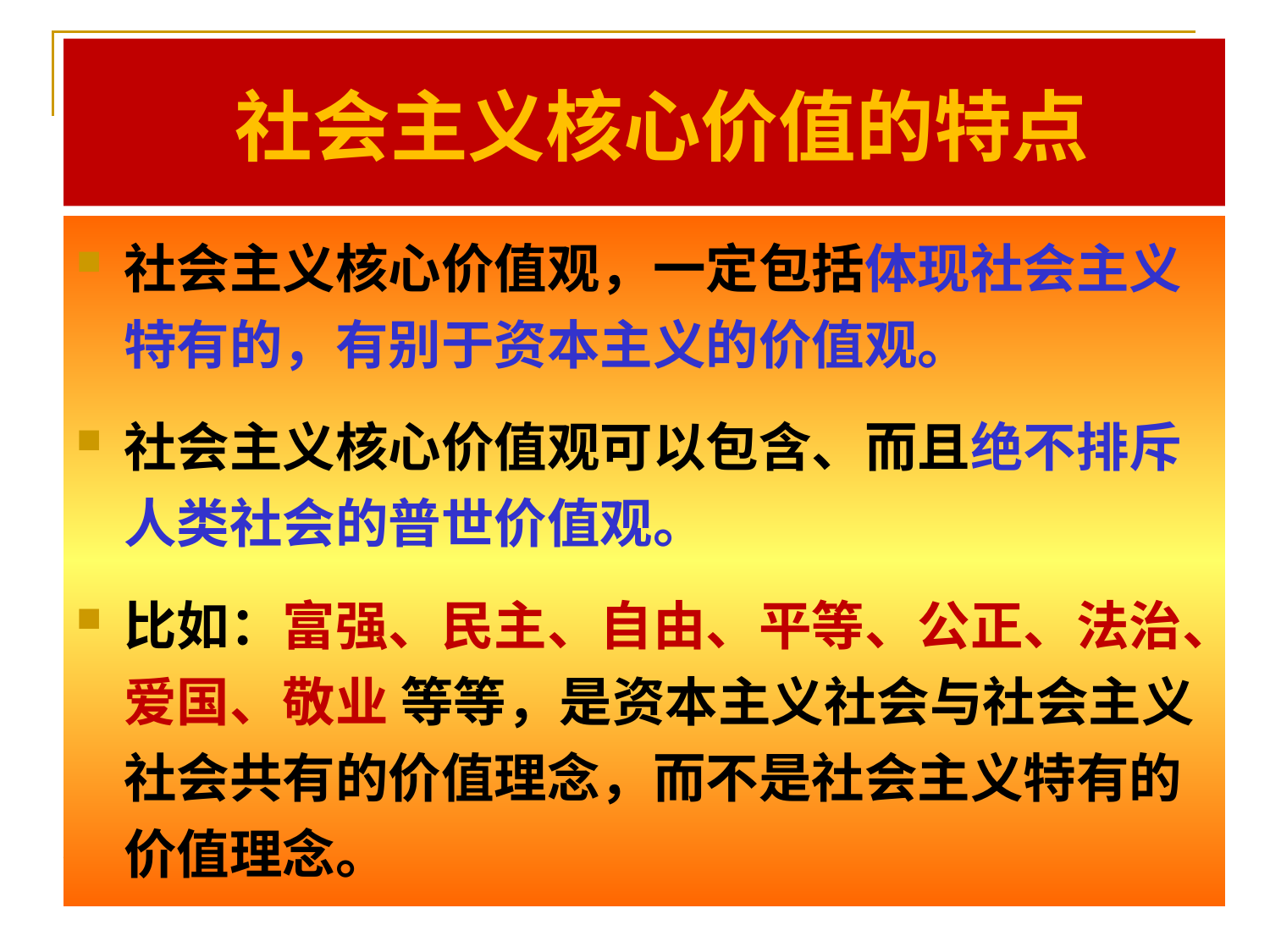

# 社会主义核心价值的特点
社会主义核心价值观，一定包括体现社会主义特有的，有别于资本主义的价值观。
社会主义核心价值观可以包含、而且绝不排斥人类社会的普世价值观。
比如：富强、民主、自由、平等、公正、法治、爱国、敬业 等等，是资本主义社会与社会主义社会共有的价值理念，而不是社会主义特有的价值理念。
34